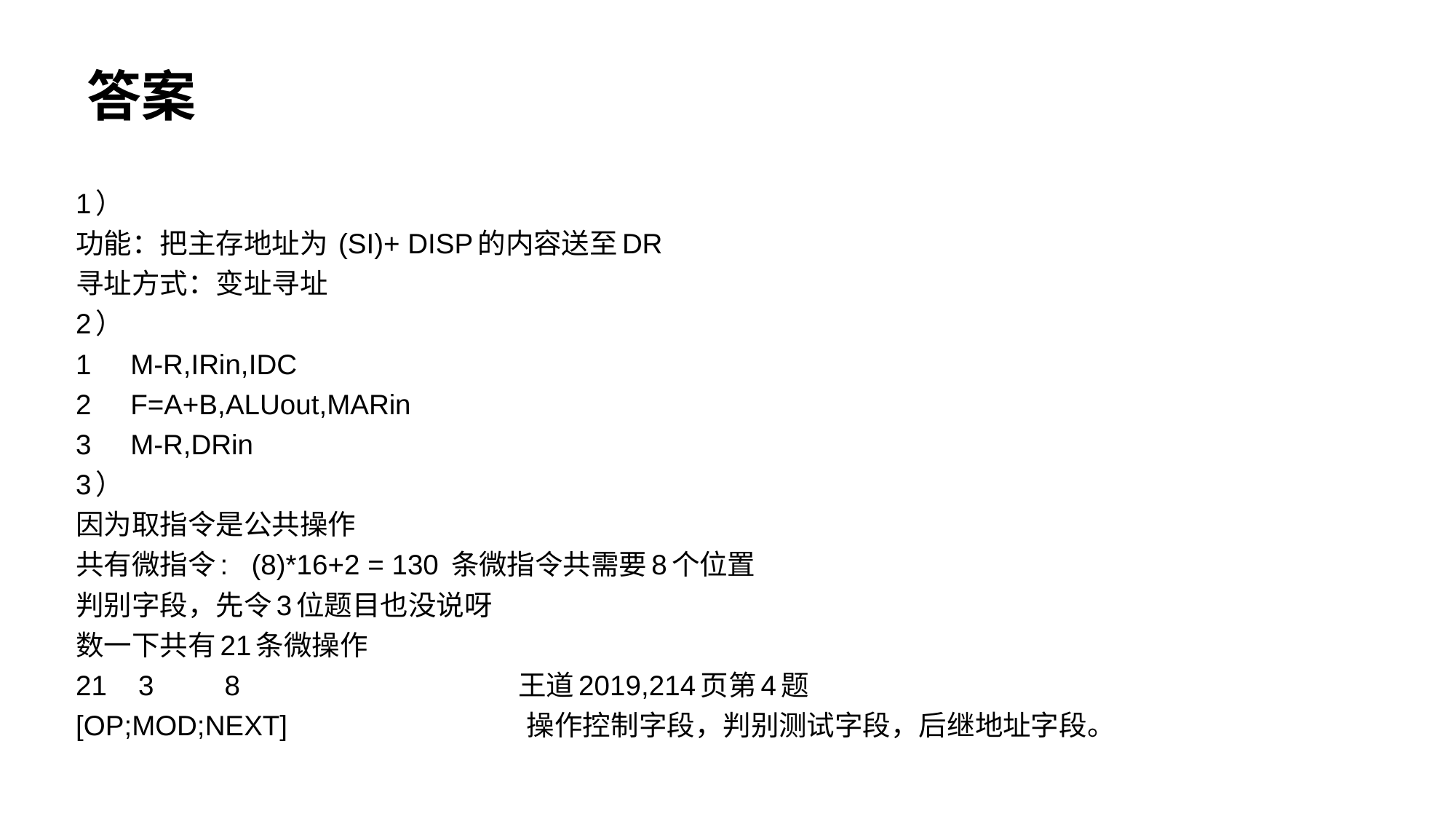

答案
1）
功能：把主存地址为 (SI)+ DISP的内容送至DR
寻址方式：变址寻址
2）
1     M-R,IRin,IDC
2     F=A+B,ALUout,MARin
3     M-R,DRin
3）
因为取指令是公共操作
共有微指令:   (8)*16+2 = 130 条微指令共需要8个位置
判别字段，先令3位题目也没说呀
数一下共有21条微操作
21    3         8                                   王道2019,214页第4题
[OP;MOD;NEXT]                              操作控制字段，判别测试字段，后继地址字段。